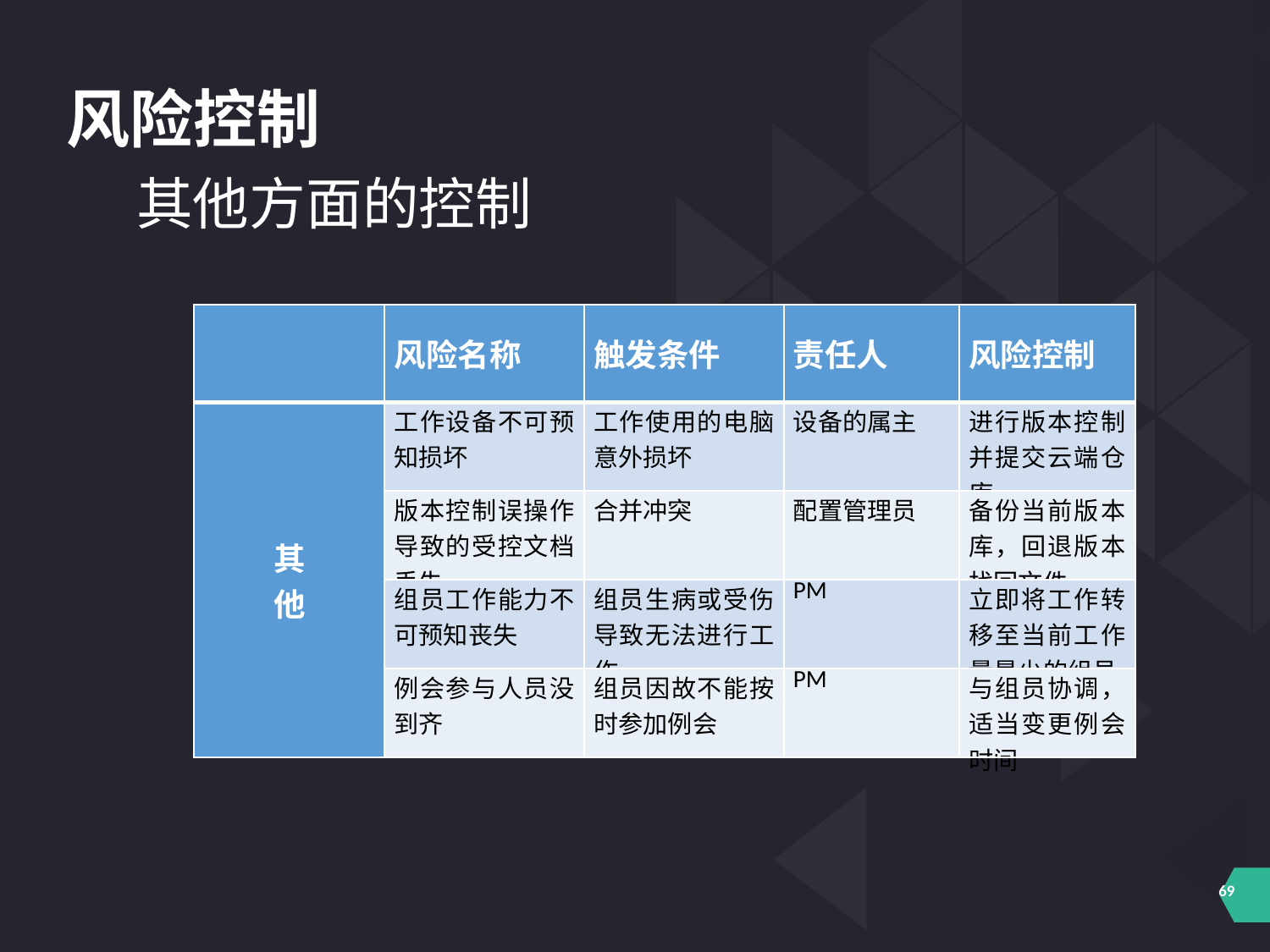

风险控制
其他方面的控制
|  | 风险名称 | 触发条件 | 责任人 | 风险控制 |
| --- | --- | --- | --- | --- |
| 其 他 | 工作设备不可预知损坏 | 工作使用的电脑意外损坏 | 设备的属主 | 进行版本控制并提交云端仓库 |
|  | 版本控制误操作导致的受控文档丢失 | 合并冲突 | 配置管理员 | 备份当前版本库，回退版本找回文件 |
|  | 组员工作能力不可预知丧失 | 组员生病或受伤导致无法进行工作 | PM | 立即将工作转移至当前工作量最少的组员 |
|  | 例会参与人员没到齐 | 组员因故不能按时参加例会 | PM | 与组员协调，适当变更例会时间 |